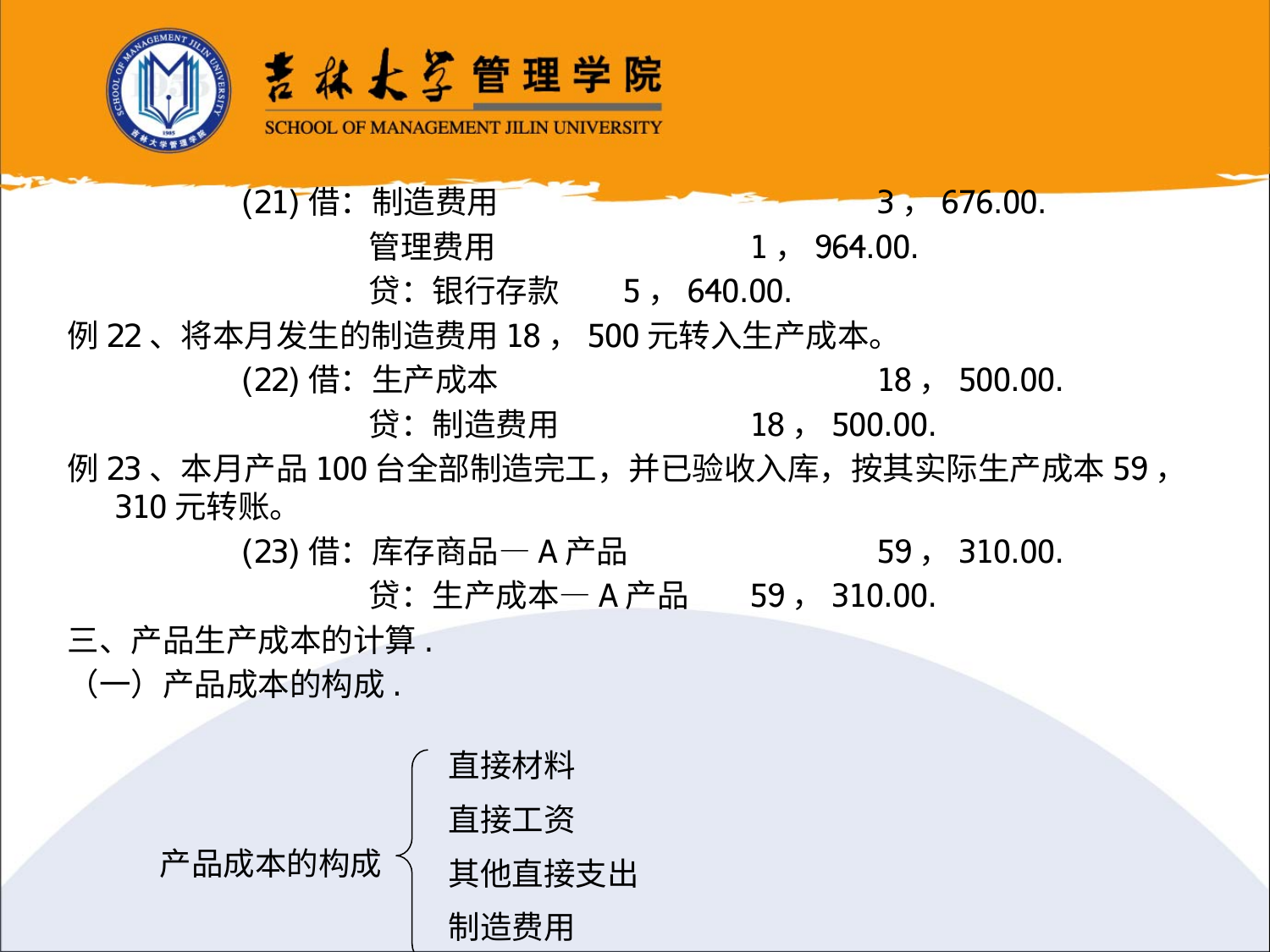

(21)借：制造费用			3，676.00.
			管理费用		1，964.00.
			贷：银行存款        	5，640.00.
例22、将本月发生的制造费用18，500元转入生产成本。
		(22)借：生产成本			18，500.00.
			贷：制造费用		18，500.00.
例23、本月产品100台全部制造完工，并已验收入库，按其实际生产成本59，310元转账。
		(23)借：库存商品—A产品		59，310.00.
			贷：生产成本—A产品	59，310.00.
三、产品生产成本的计算.
（一）产品成本的构成.

直接材料
直接工资
其他直接支出
制造费用

产品成本的构成
76